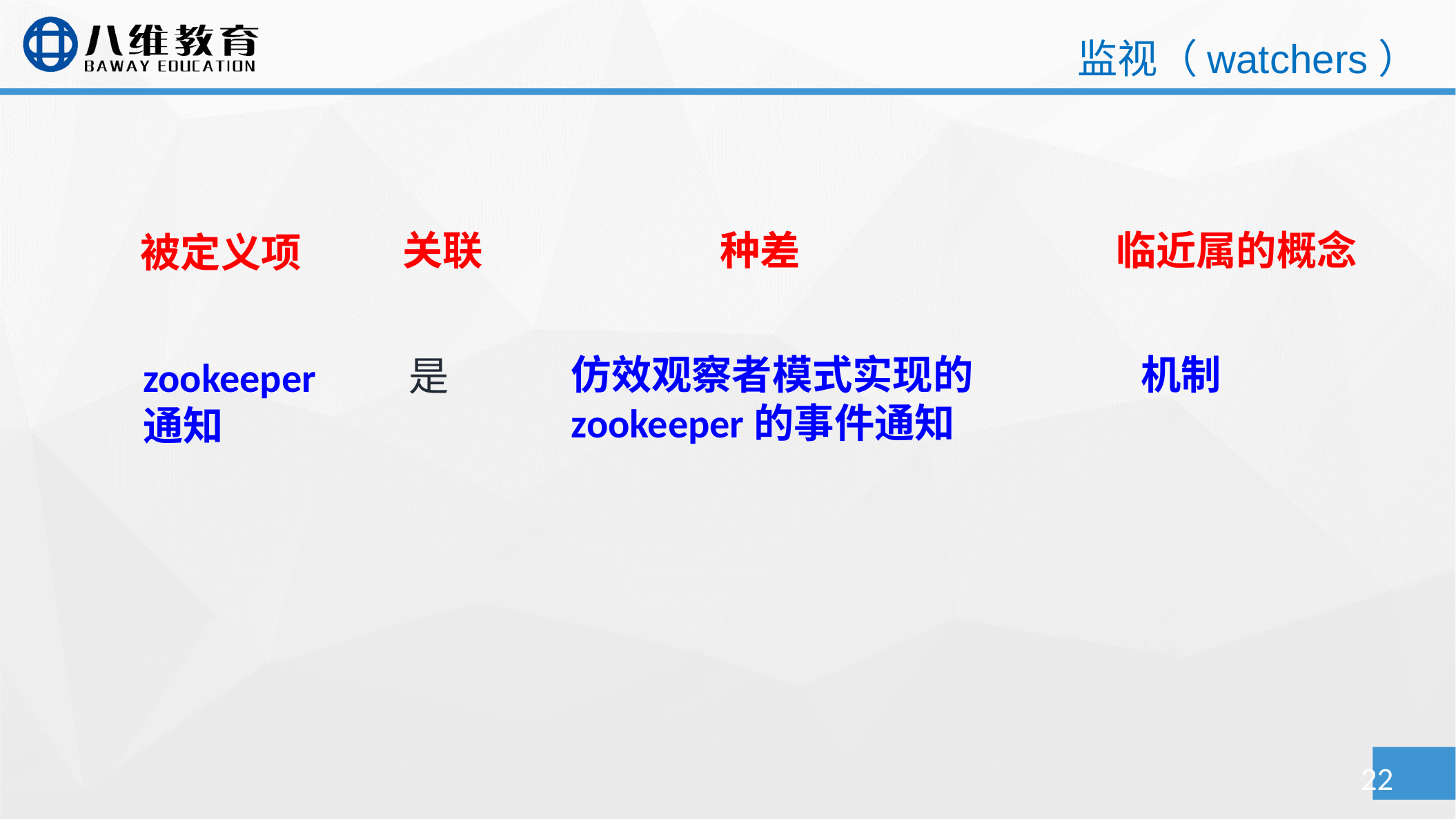

监视（watchers）
关联
种差
临近属的概念
被定义项
仿效观察者模式实现的zookeeper的事件通知
机制
       是
zookeeper通知